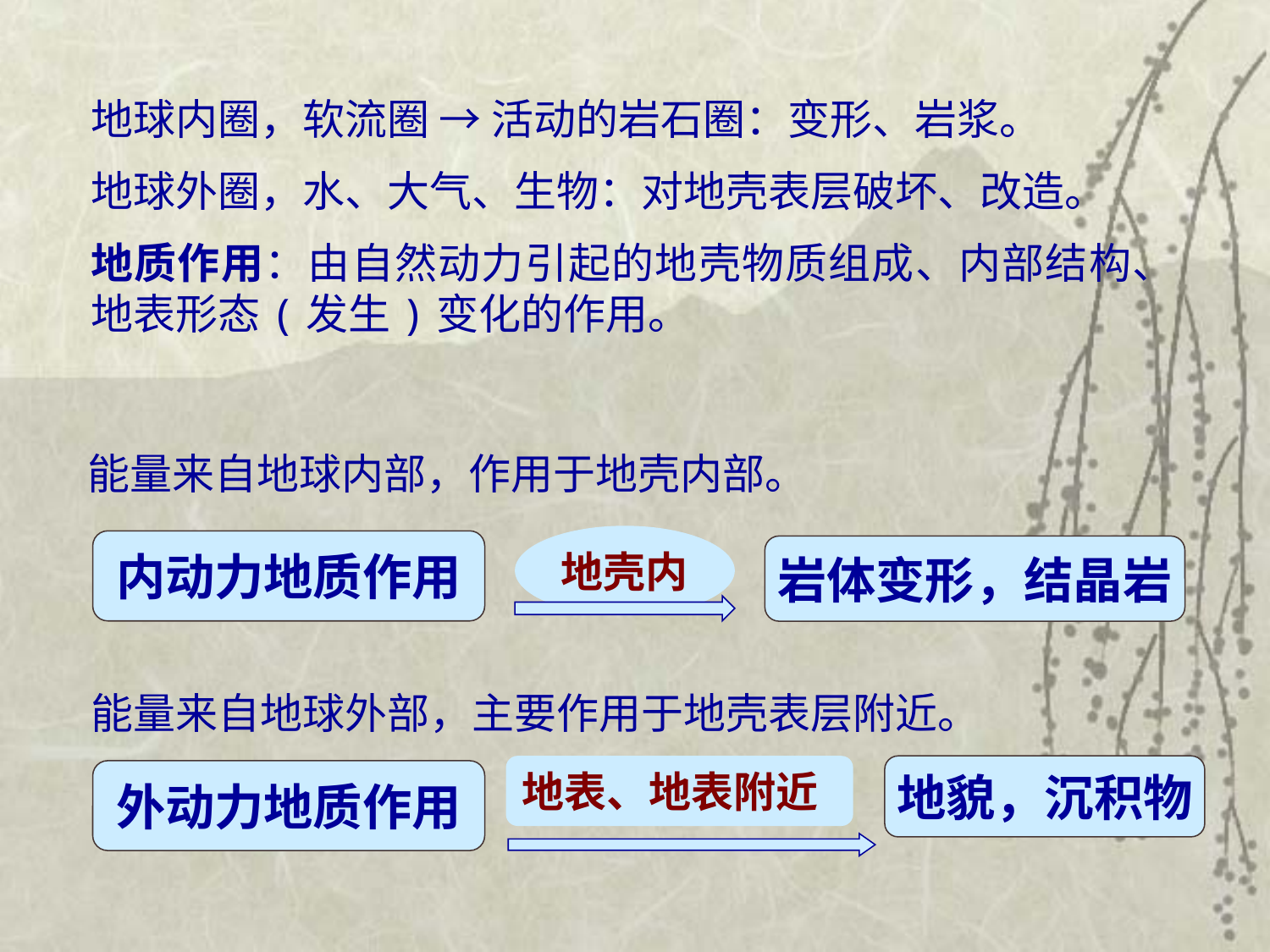

地球内圈，软流圈 → 活动的岩石圈：变形、岩浆。
地球外圈，水、大气、生物：对地壳表层破坏、改造。
地质作用：由自然动力引起的地壳物质组成、内部结构、地表形态(发生)变化的作用。
能量来自地球内部，作用于地壳内部。
内动力地质作用
能量来自地球外部，主要作用于地壳表层附近。
外动力地质作用
地壳内
岩体变形，结晶岩

地表、地表附近
地貌，沉积物